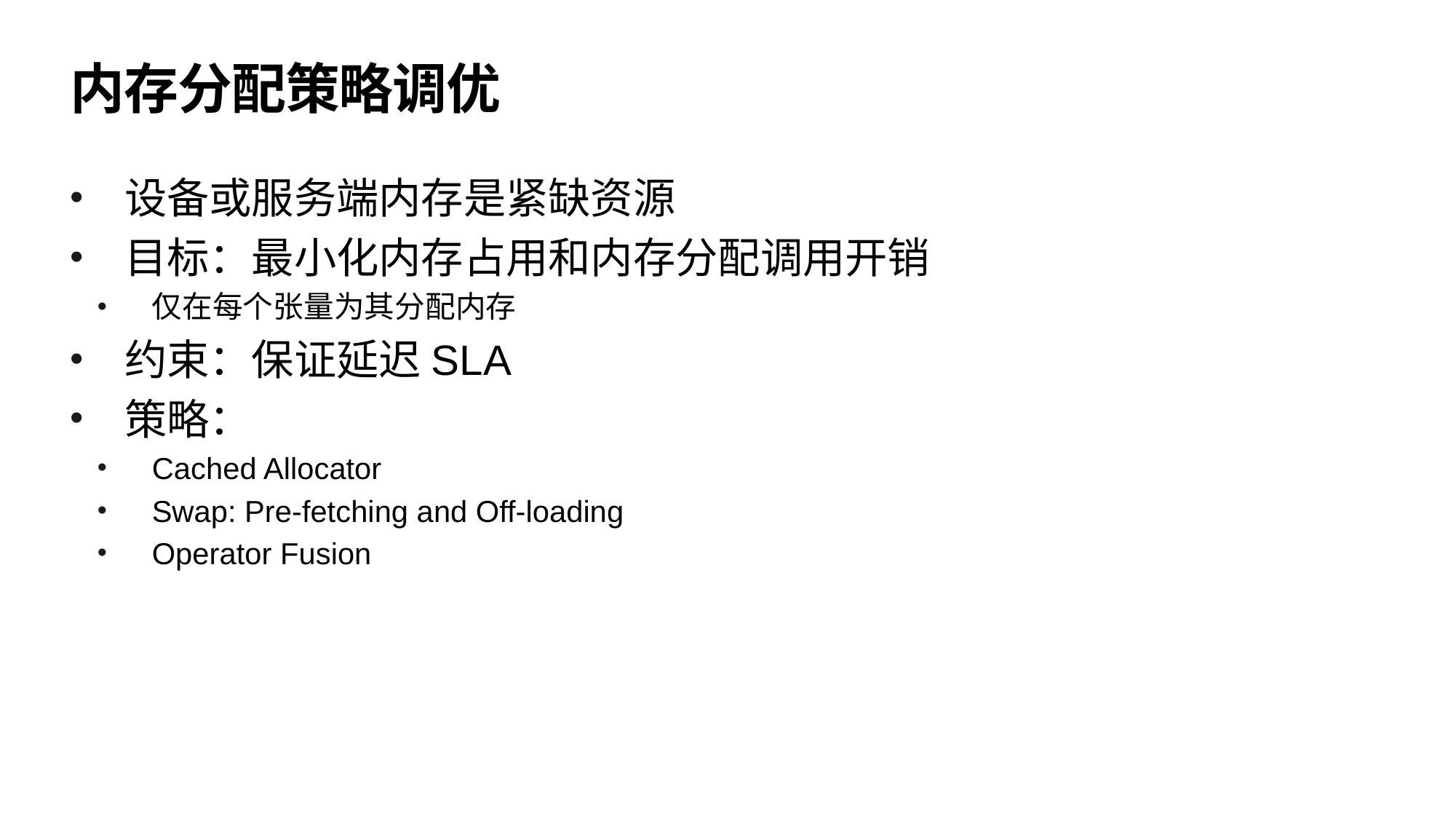

# 内存分配策略调优
设备或服务端内存是紧缺资源
目标：最小化内存占用和内存分配调用开销
仅在每个张量为其分配内存
约束：保证延迟SLA
策略：
Cached Allocator
Swap: Pre-fetching and Off-loading
Operator Fusion